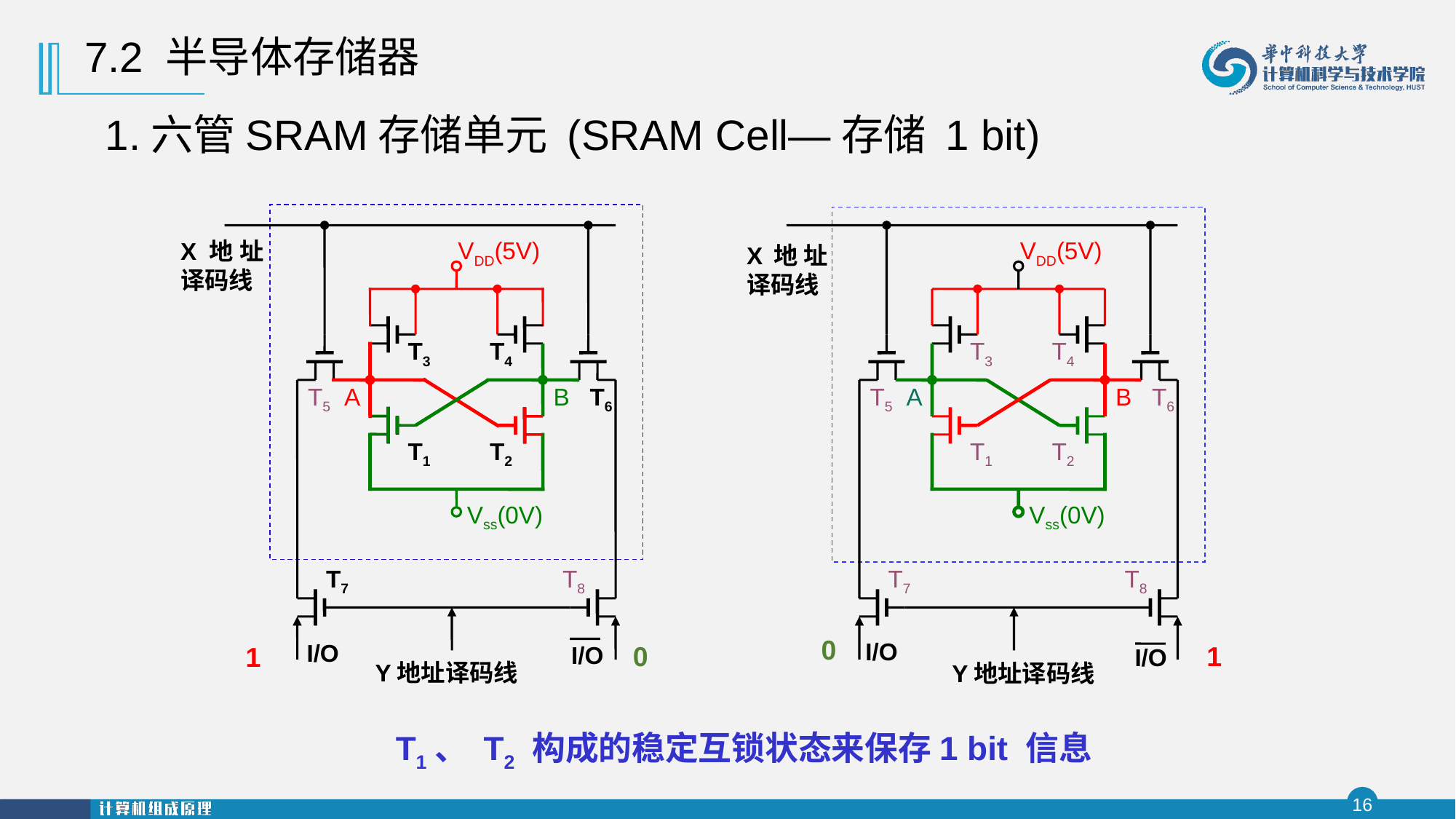

7.2 半导体存储器
1.六管SRAM存储单元 (SRAM Cell—存储 1 bit)

VDD(5V)
X地址译码线

T3
T4

T5

A

B
T6

T1
T2

Vss(0V)
T7
T8

I/O
I/O

Y地址译码线
1
0

VDD(5V)
X地址译码线

T3
T4

T5

A

B
T6

T1
T2

Vss(0V)
T7
T8

0
1
I/O
I/O

Y地址译码线
T1、 T2 构成的稳定互锁状态来保存1 bit 信息